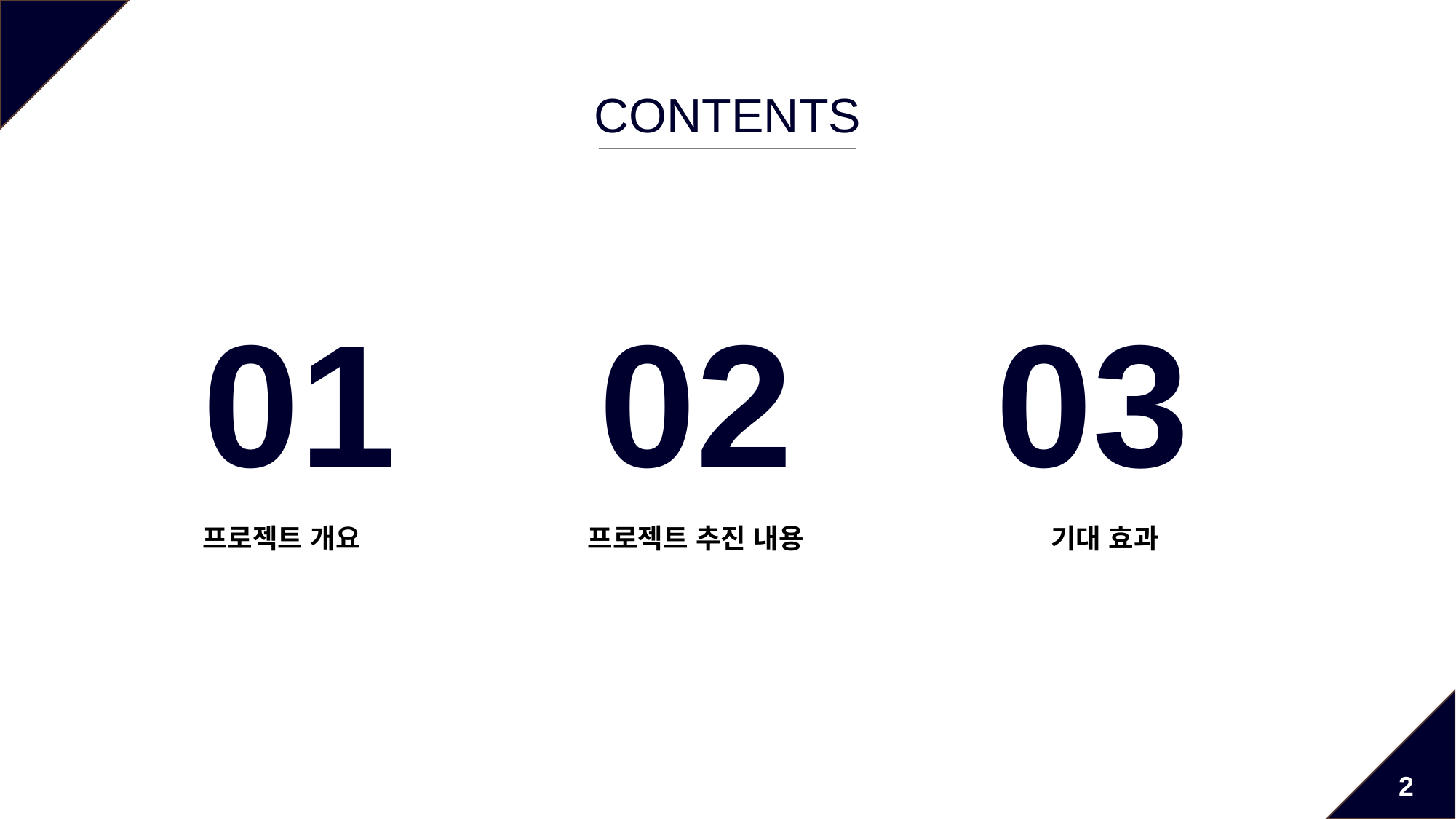

CONTENTS
01
02
03
프로젝트 개요
프로젝트 추진 내용
기대 효과
2